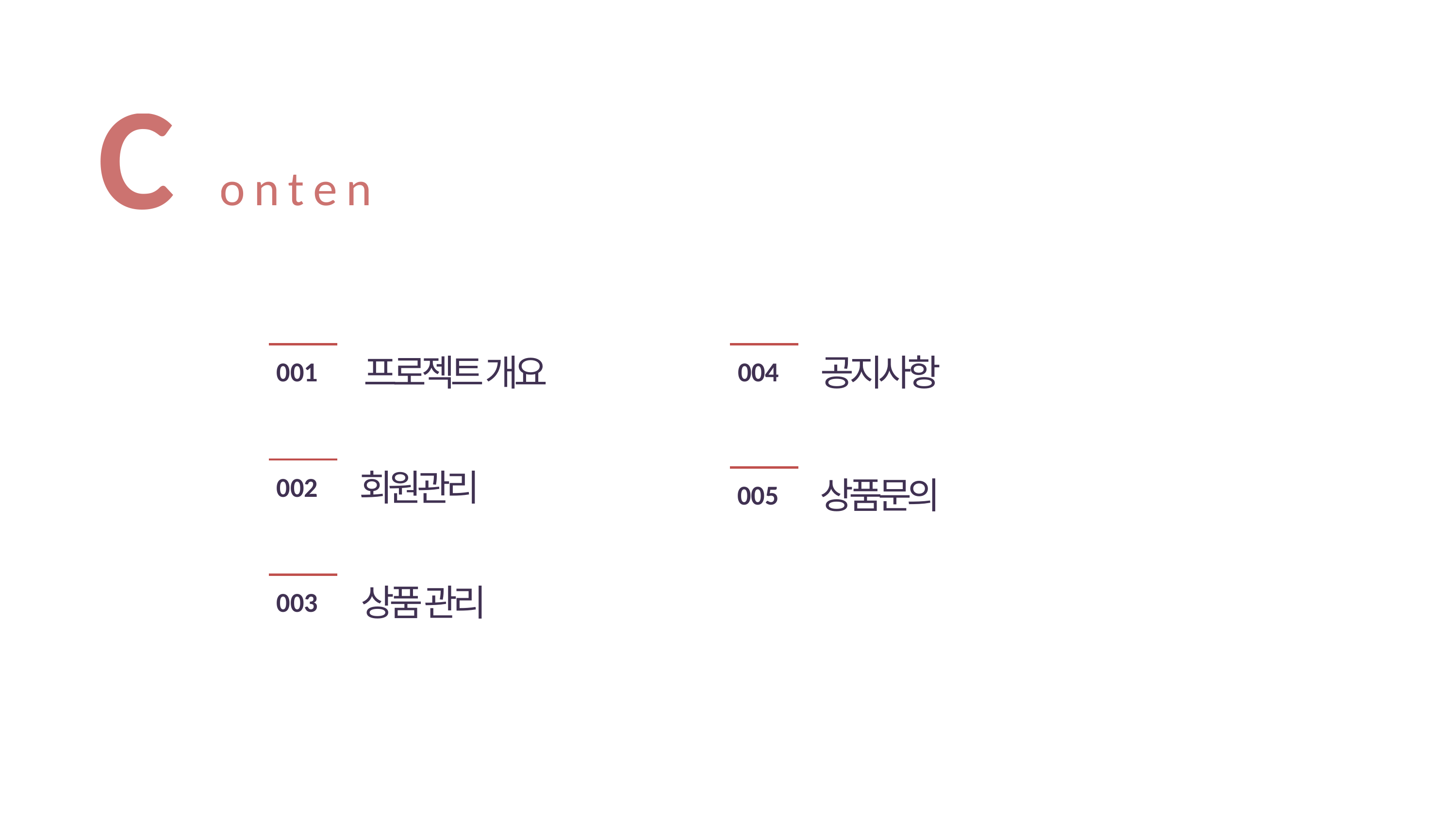

C
ontents
프로젝트 개요
001
공지사항
004
회원관리
002
상품문의
005
상품 관리
003